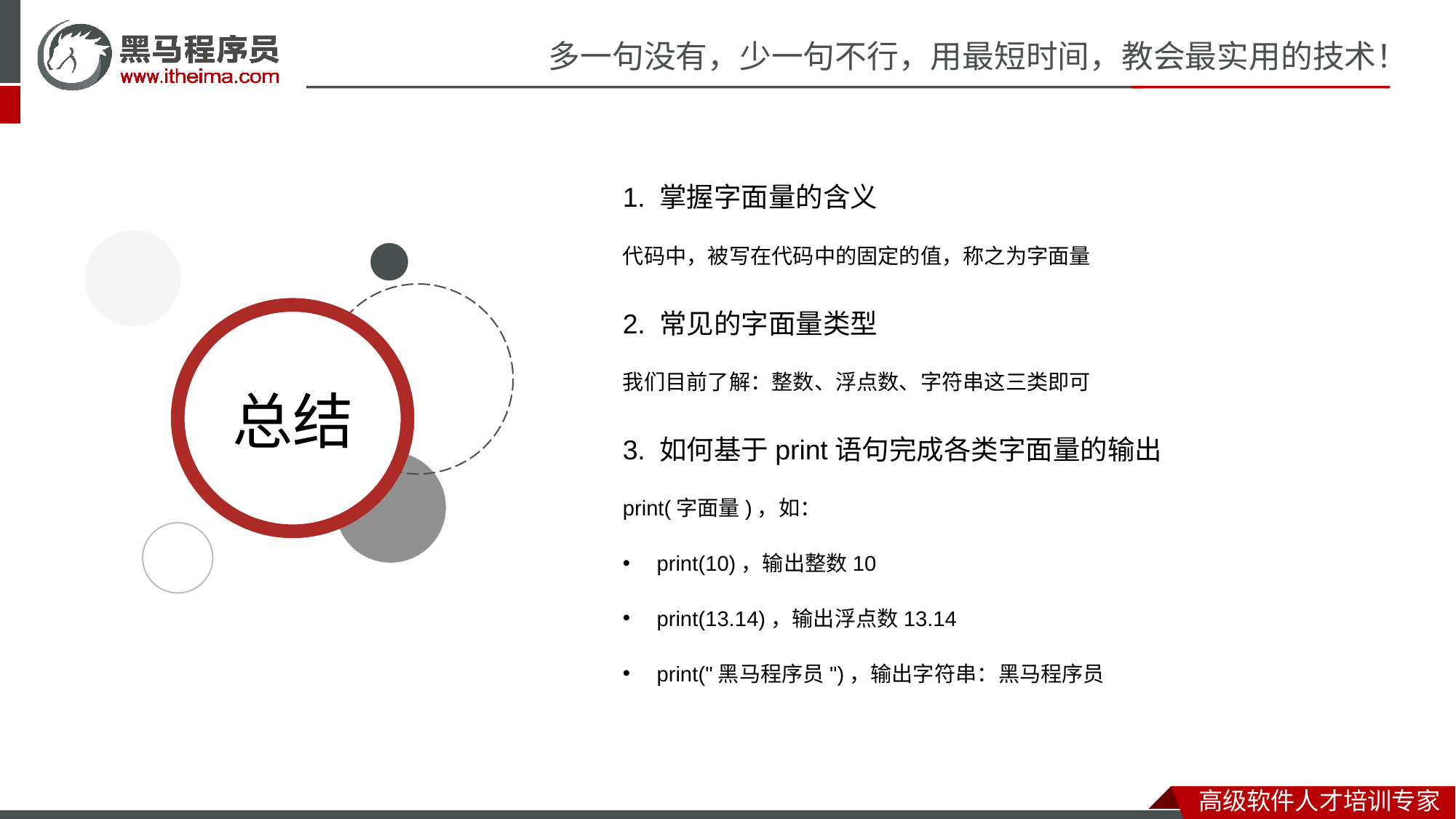

1. 掌握字面量的含义
代码中，被写在代码中的固定的值，称之为字面量
2. 常见的字面量类型
我们目前了解：整数、浮点数、字符串这三类即可
3. 如何基于print语句完成各类字面量的输出
print(字面量)，如：
print(10)，输出整数10
print(13.14)，输出浮点数13.14
print("黑马程序员")，输出字符串：黑马程序员